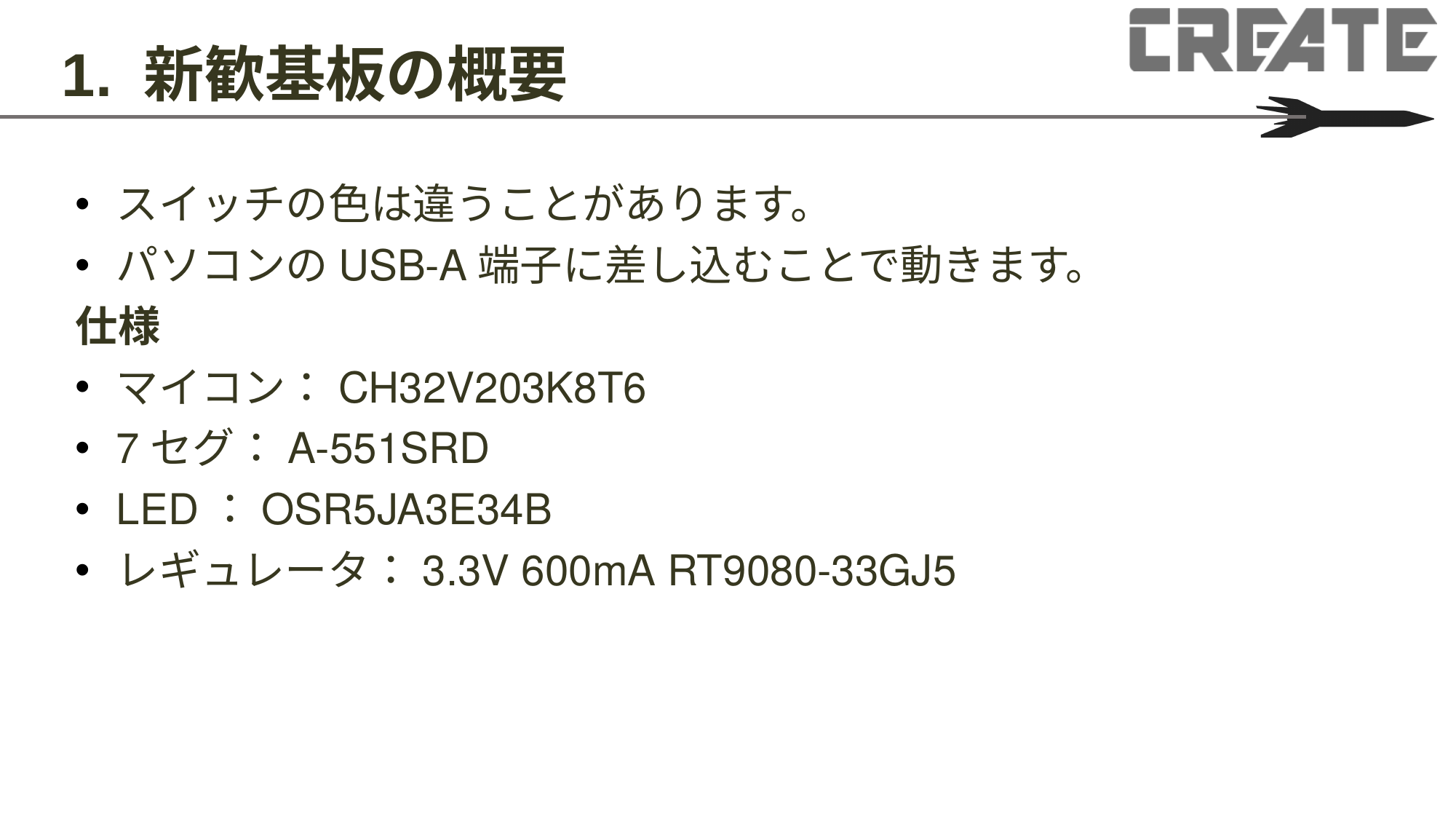

# 1. 新歓基板の概要
スイッチの色は違うことがあります。
パソコンのUSB-A端子に差し込むことで動きます。
仕様
マイコン：CH32V203K8T6
7セグ：A-551SRD
LED：OSR5JA3E34B
レギュレータ：3.3V 600mA RT9080-33GJ5